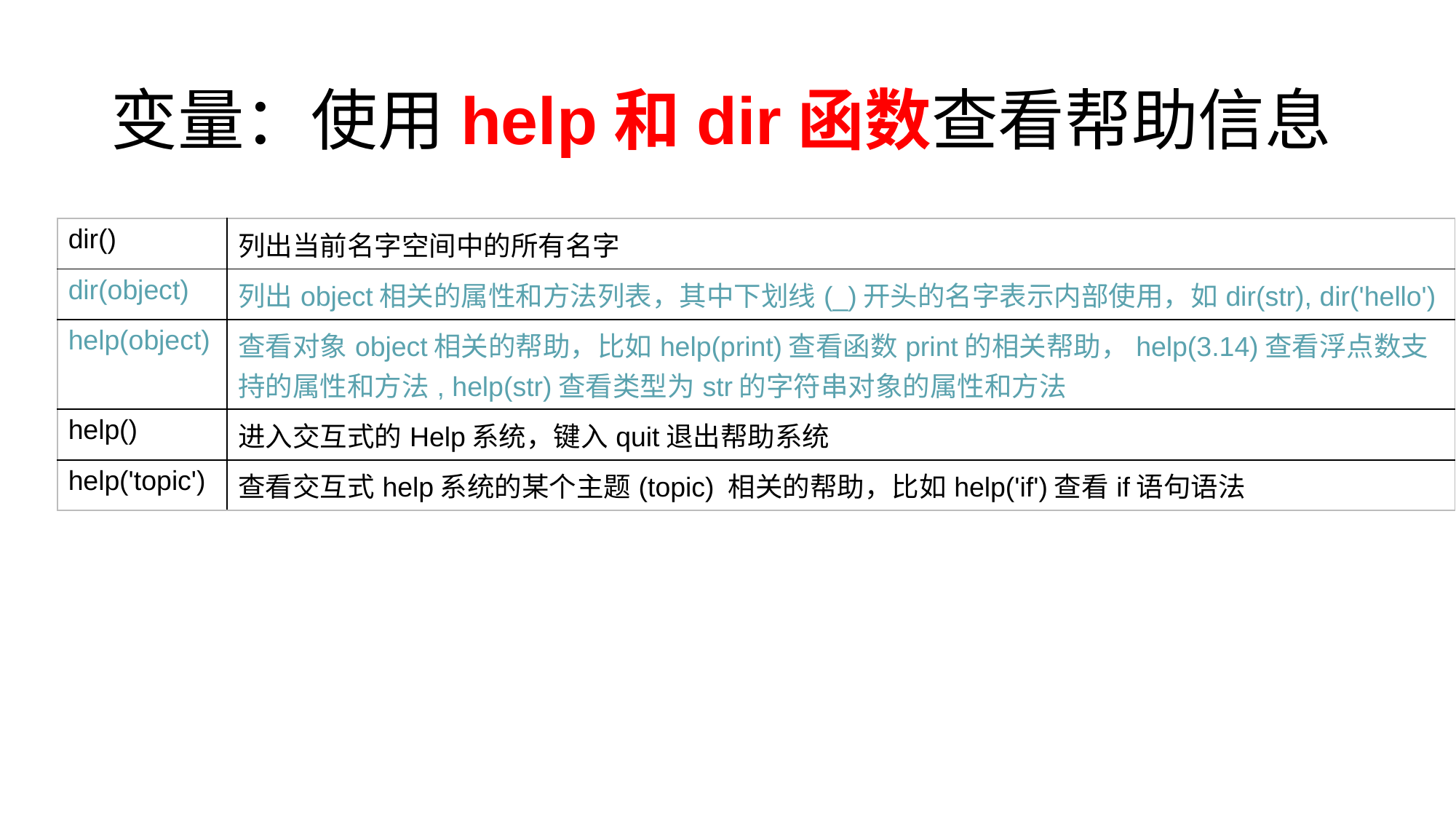

# 变量：使用help和dir函数查看帮助信息
| dir() | 列出当前名字空间中的所有名字 |
| --- | --- |
| dir(object) | 列出object相关的属性和方法列表，其中下划线(\_)开头的名字表示内部使用，如dir(str), dir('hello') |
| help(object) | 查看对象object相关的帮助，比如help(print)查看函数print的相关帮助，help(3.14)查看浮点数支持的属性和方法, help(str)查看类型为str的字符串对象的属性和方法 |
| help() | 进入交互式的Help系统，键入quit退出帮助系统 |
| help('topic') | 查看交互式help系统的某个主题(topic) 相关的帮助，比如help('if')查看if语句语法 |